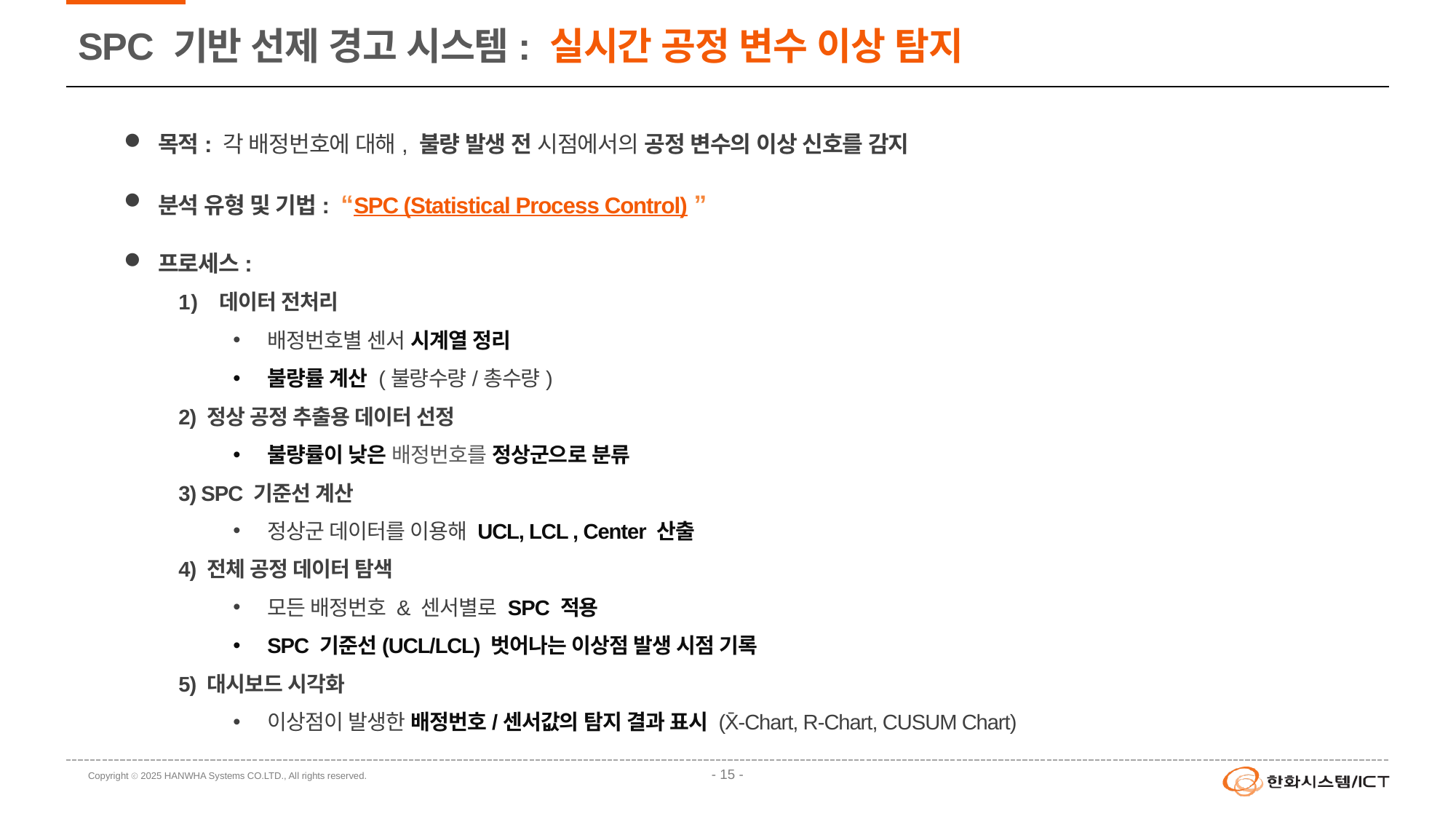

# SPC 기반 선제 경고 시스템: 실시간 공정 변수 이상 탐지
목적: 각 배정번호에 대해, 불량 발생 전 시점에서의 공정 변수의 이상 신호를 감지
분석 유형 및 기법:  “SPC (Statistical Process Control) ”
프로세스:
데이터 전처리
배정번호별 센서 시계열 정리
불량률 계산 (불량수량/총수량)
2) 정상 공정 추출용 데이터 선정
불량률이 낮은 배정번호를 정상군으로 분류
3) SPC 기준선 계산
정상군 데이터를 이용해 UCL, LCL , Center 산출
4) 전체 공정 데이터 탐색
모든 배정번호 & 센서별로 SPC 적용
SPC 기준선(UCL/LCL) 벗어나는 이상점 발생 시점 기록
5) 대시보드 시각화
이상점이 발생한 배정번호/센서값의 탐지 결과 표시 (X̄-Chart, R-Chart, CUSUM Chart)